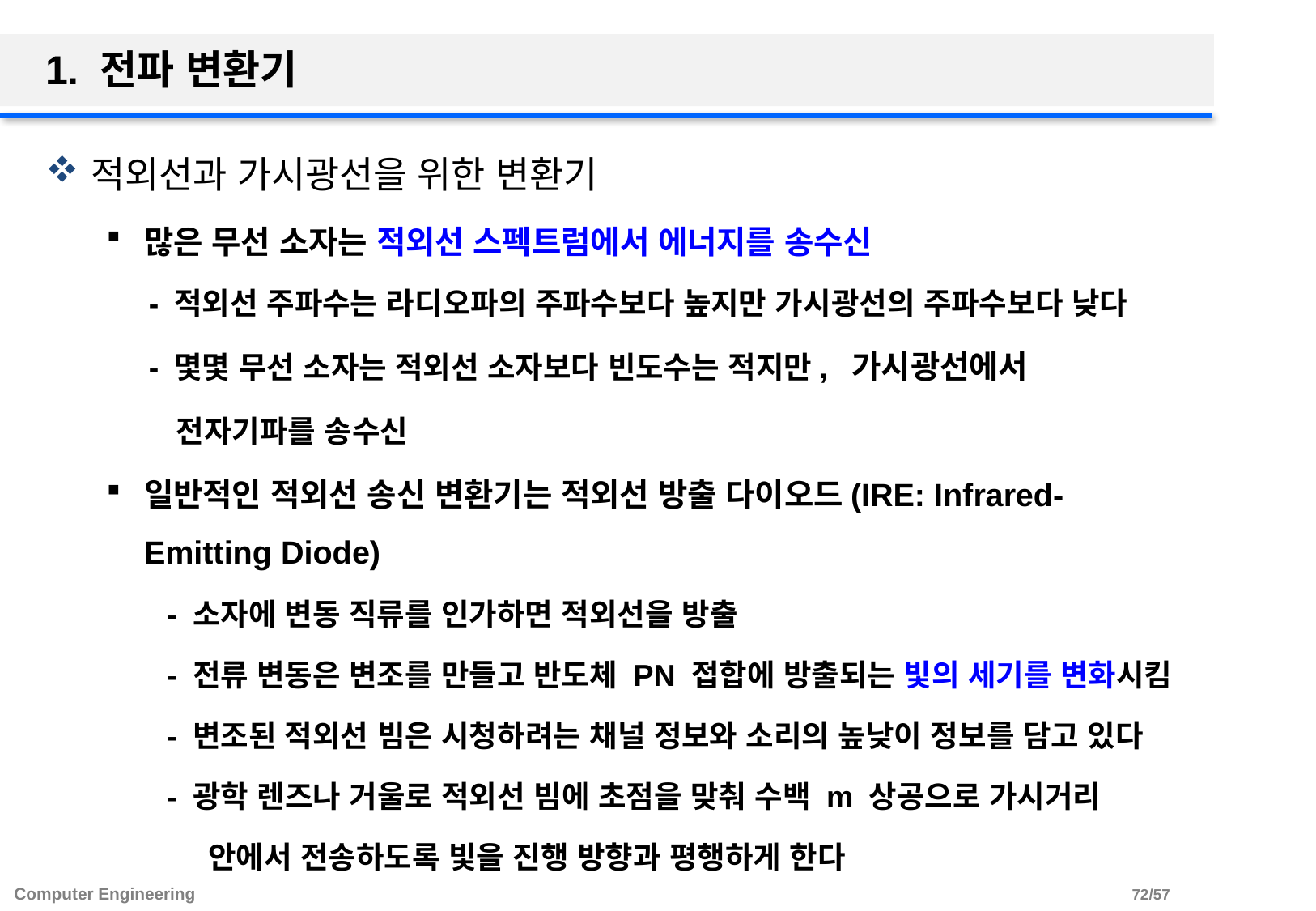

# 1. 전파 변환기
적외선과 가시광선을 위한 변환기
많은 무선 소자는 적외선 스펙트럼에서 에너지를 송수신
     - 적외선 주파수는 라디오파의 주파수보다 높지만 가시광선의 주파수보다 낮다
     - 몇몇 무선 소자는 적외선 소자보다 빈도수는 적지만,  가시광선에서
       전자기파를 송수신
일반적인 적외선 송신 변환기는 적외선 방출 다이오드(IRE: Infrared-Emitting Diode)
- 소자에 변동 직류를 인가하면 적외선을 방출
- 전류 변동은 변조를 만들고 반도체 PN 접합에 방출되는 빛의 세기를 변화시킴
- 변조된 적외선 빔은 시청하려는 채널 정보와 소리의 높낮이 정보를 담고 있다
- 광학 렌즈나 거울로 적외선 빔에 초점을 맞춰 수백 m 상공으로 가시거리
    안에서 전송하도록 빛을 진행 방향과 평행하게 한다